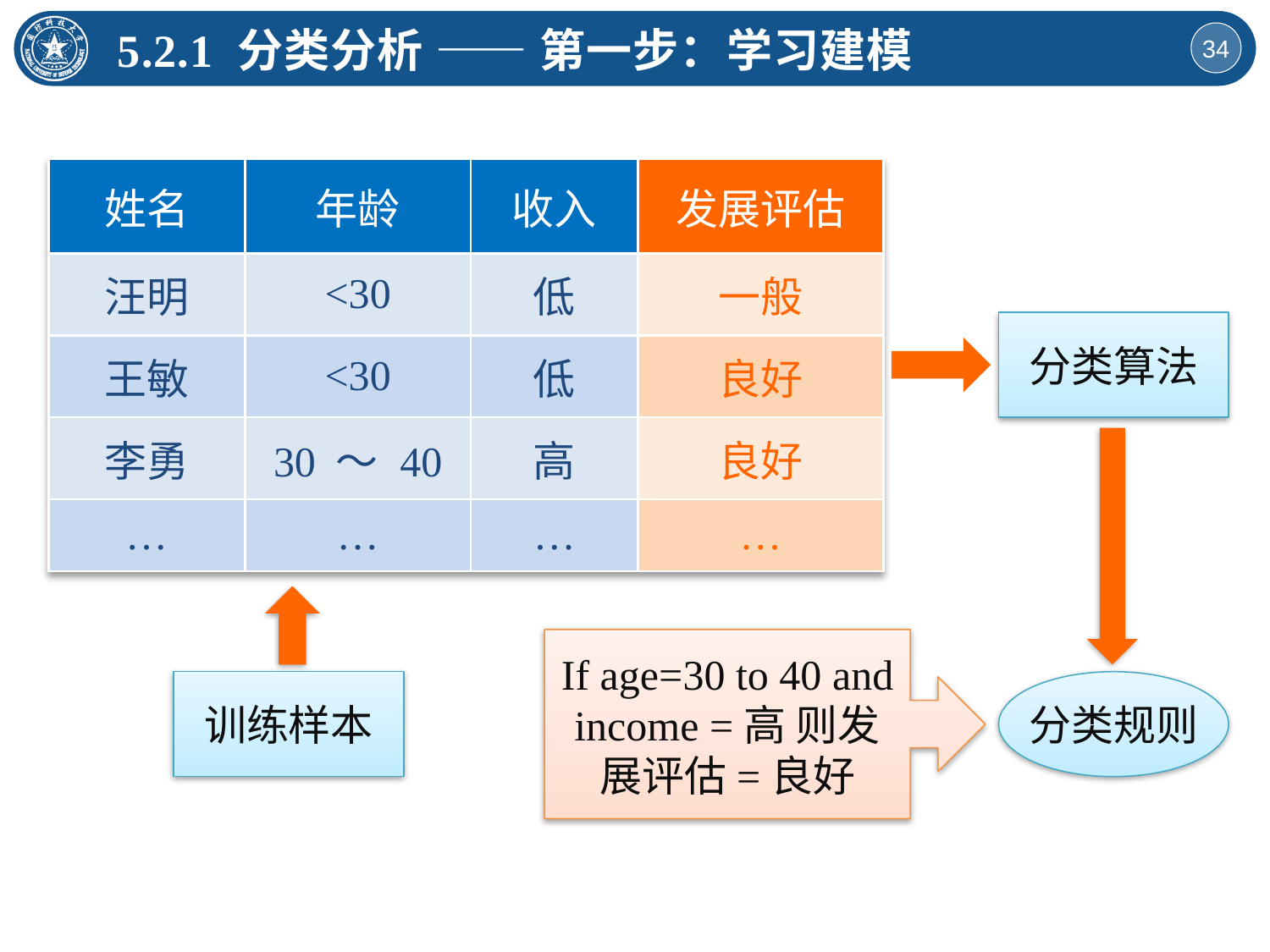

5.2.1 分类分析 —— 第一步：学习建模
| 姓名 | 年龄 | 收入 | 发展评估 |
| --- | --- | --- | --- |
| 汪明 | <30 | 低 | 一般 |
| 王敏 | <30 | 低 | 良好 |
| 李勇 | 30 ～ 40 | 高 | 良好 |
| … | … | … | … |
分类算法

If age=30 to 40 and income =高 则发展评估=良好
训练样本
分类规则